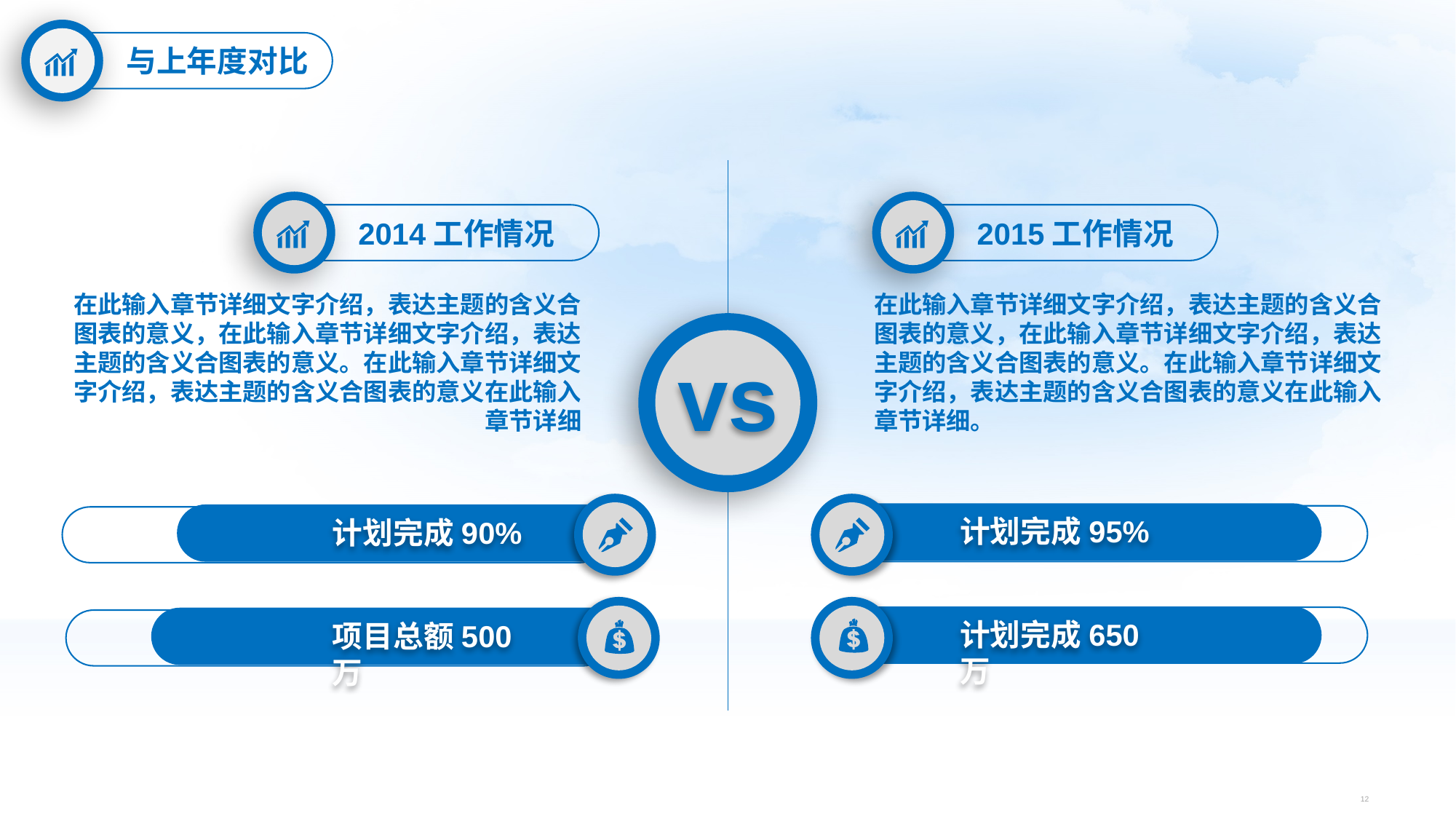

与上年度对比

2014工作情况
2015工作情况
在此输入章节详细文字介绍，表达主题的含义合图表的意义，在此输入章节详细文字介绍，表达主题的含义合图表的意义。在此输入章节详细文字介绍，表达主题的含义合图表的意义在此输入章节详细
在此输入章节详细文字介绍，表达主题的含义合图表的意义，在此输入章节详细文字介绍，表达主题的含义合图表的意义。在此输入章节详细文字介绍，表达主题的含义合图表的意义在此输入章节详细。

vs

计划完成95%
计划完成90%

计划完成650万
项目总额500万
延时符